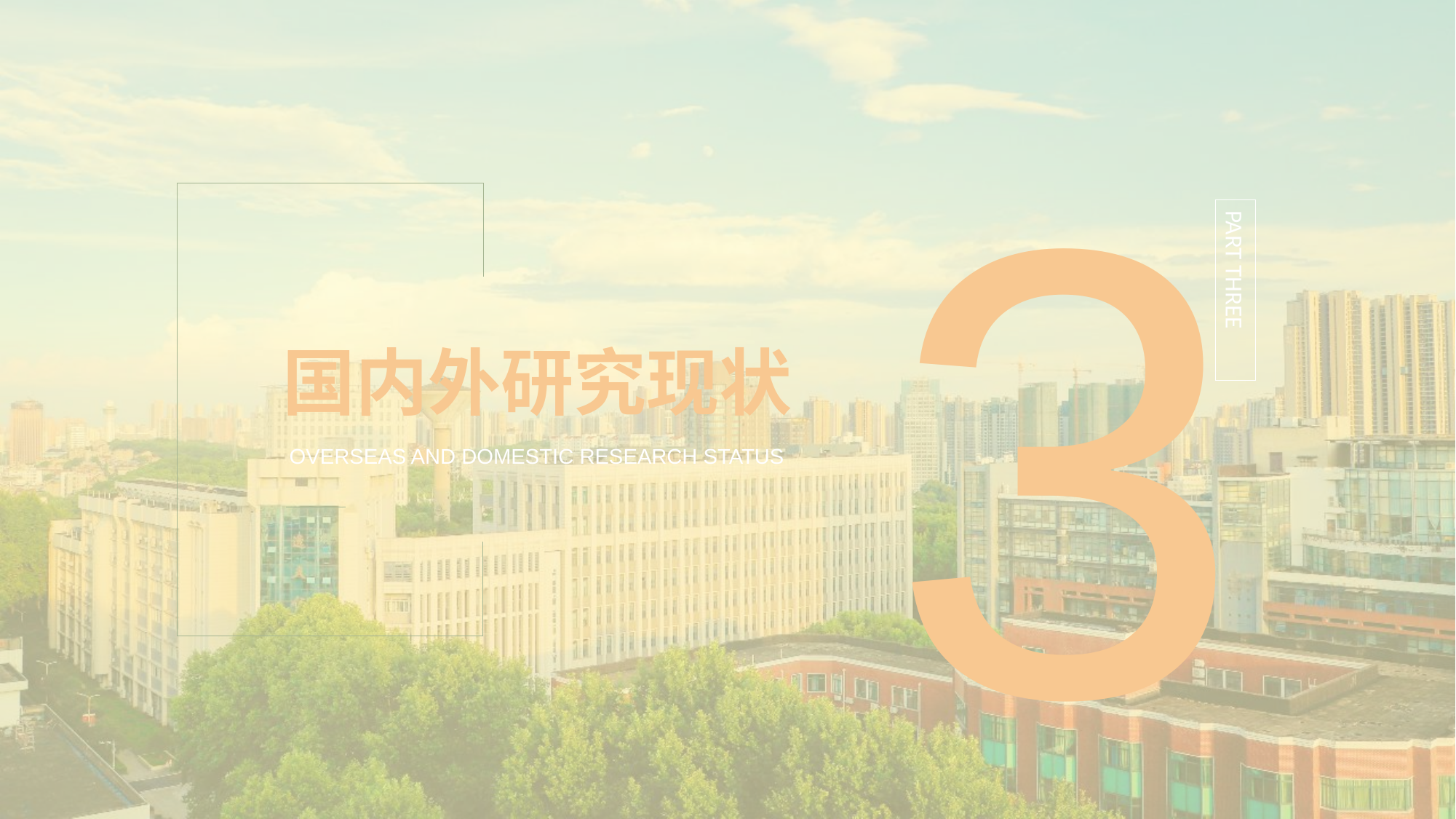

3
PART THREE
国内外研究现状
OVERSEAS AND DOMESTIC RESEARCH STATUS
11